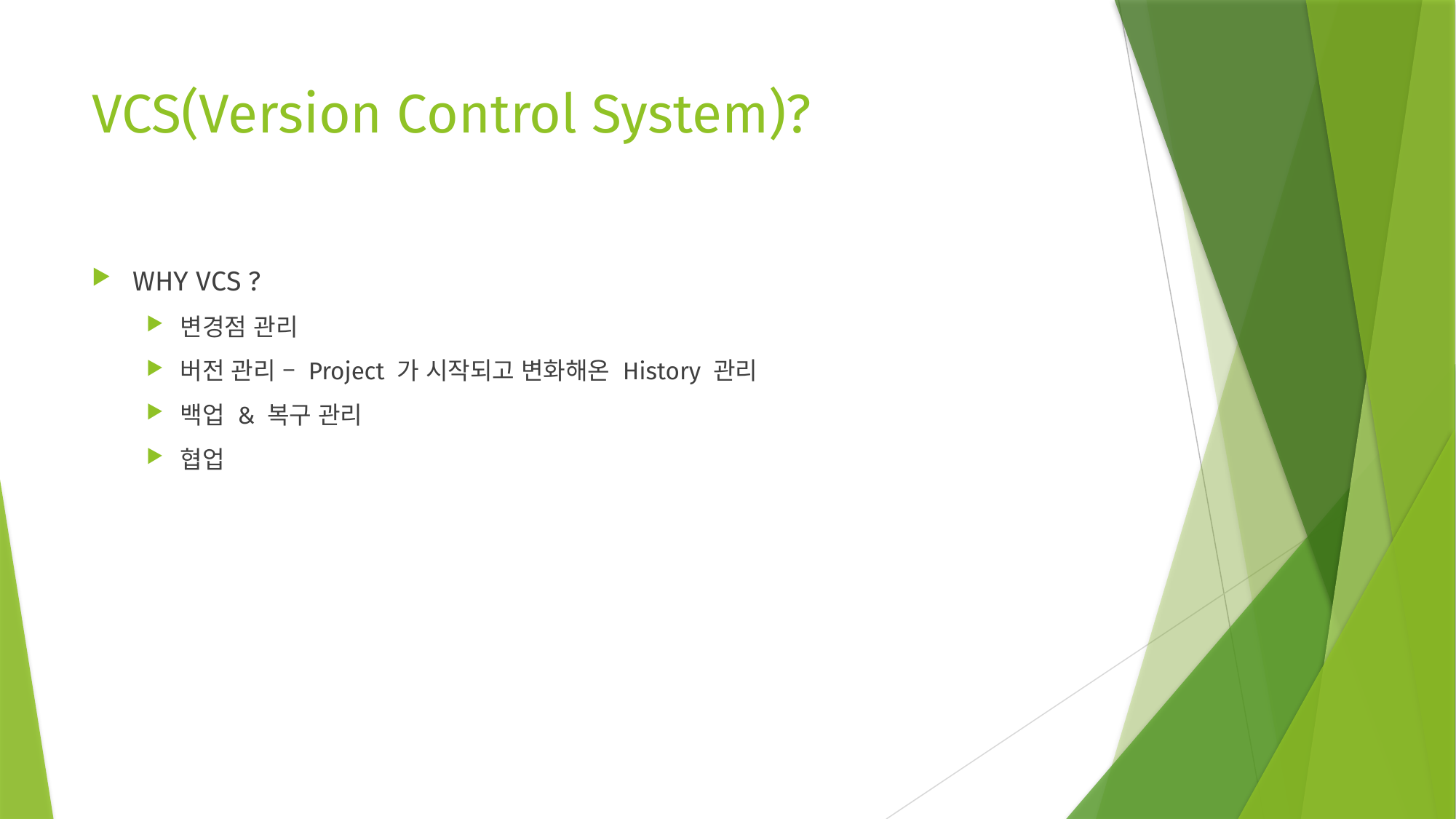

# VCS(Version Control System)?
WHY VCS ?
변경점 관리
버전 관리 – Project 가 시작되고 변화해온 History 관리
백업 & 복구 관리
협업